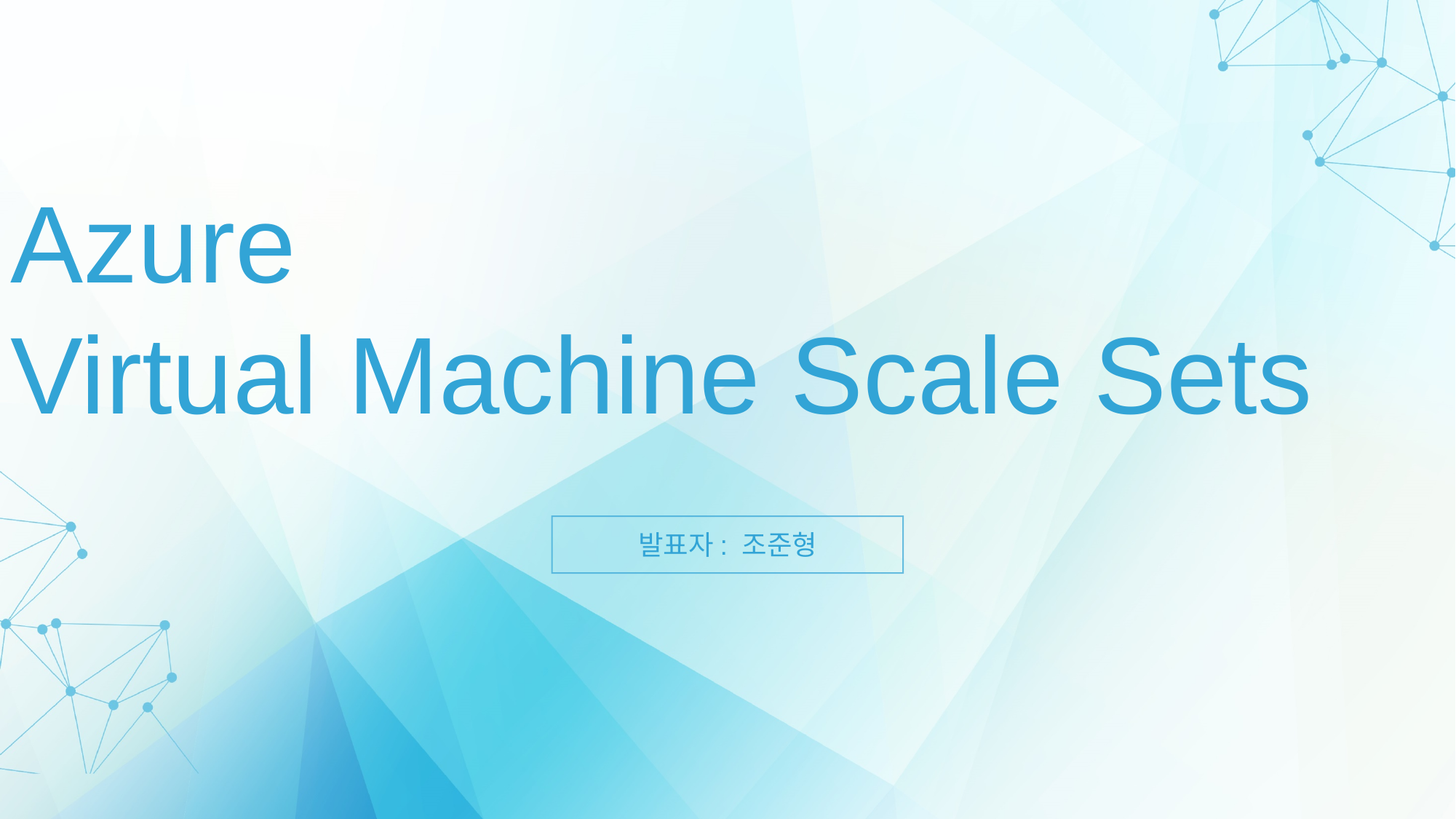

Azure
Virtual Machine Scale Sets

발표자: 조준형